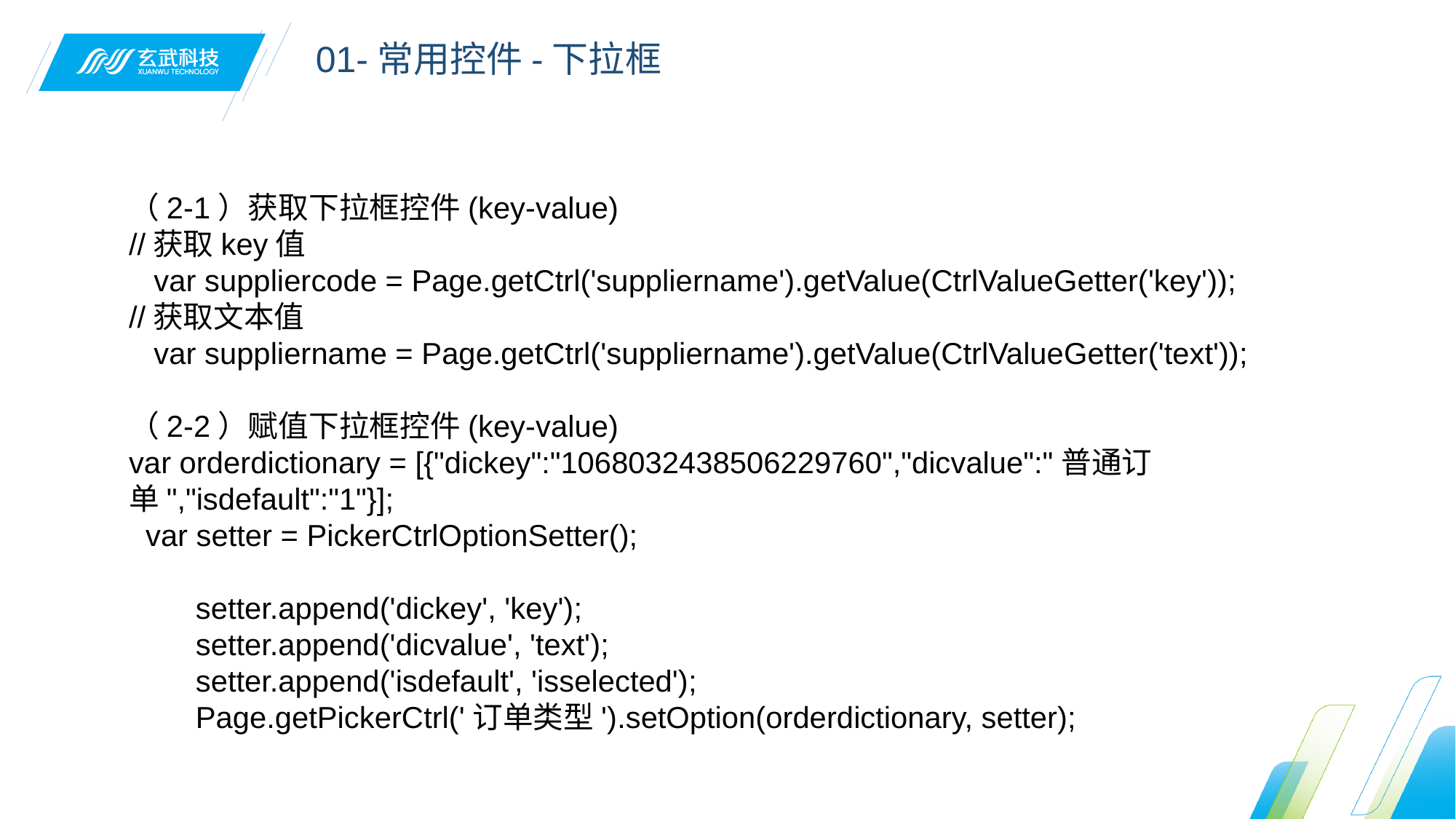

01-常用控件-下拉框
（2-1）获取下拉框控件(key-value)
//获取key值
   var suppliercode = Page.getCtrl('suppliername').getValue(CtrlValueGetter('key'));
//获取文本值
   var suppliername = Page.getCtrl('suppliername').getValue(CtrlValueGetter('text'));

（2-2）赋值下拉框控件(key-value)
var orderdictionary = [{"dickey":"1068032438506229760","dicvalue":"普通订单","isdefault":"1"}];
  var setter = PickerCtrlOptionSetter();

        setter.append('dickey', 'key');
        setter.append('dicvalue', 'text');
        setter.append('isdefault', 'isselected');
        Page.getPickerCtrl('订单类型').setOption(orderdictionary, setter);